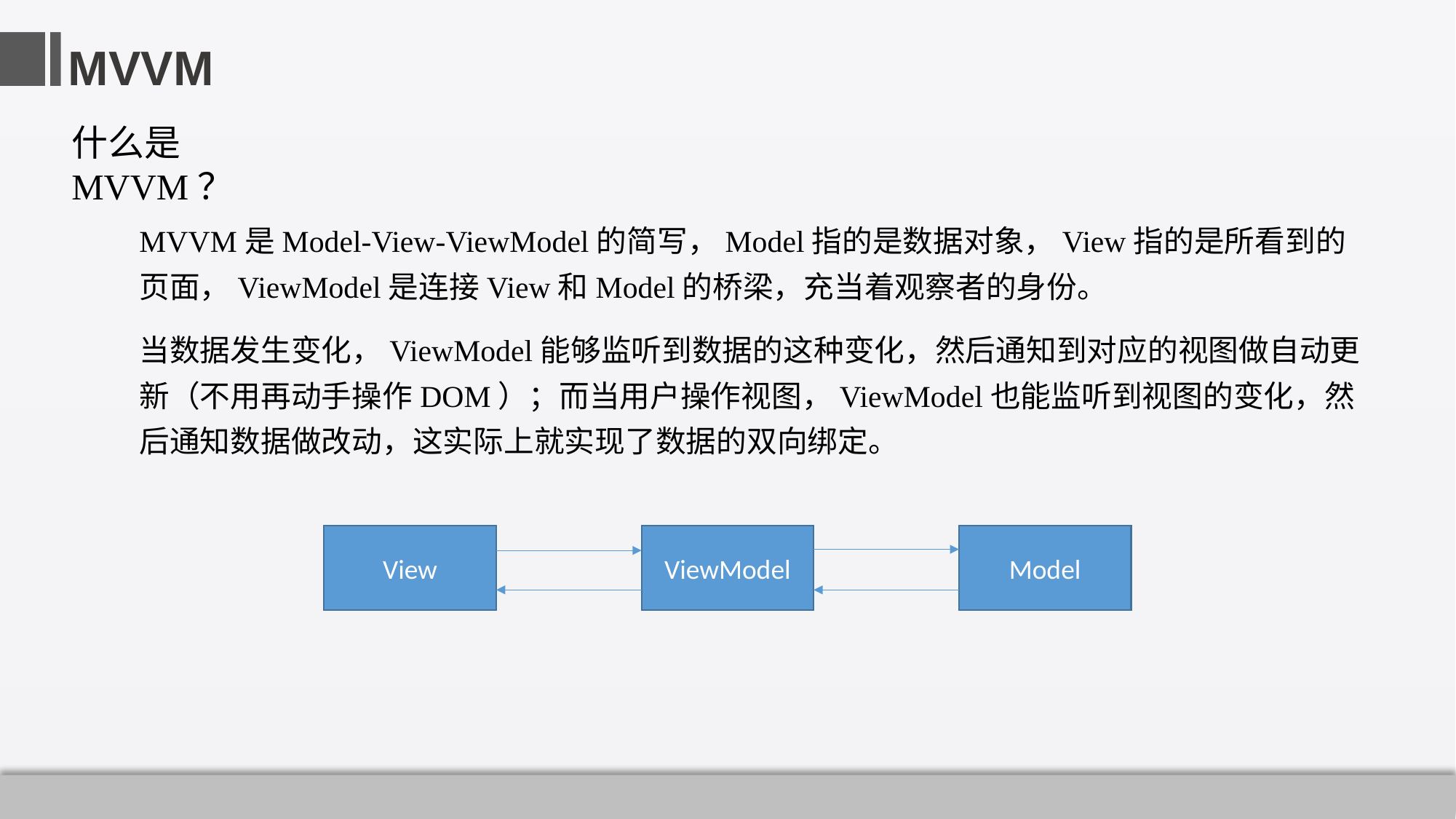

MVVM

什么是MVVM？
MVVM是Model-View-ViewModel的简写，Model指的是数据对象，View指的是所看到的页面，ViewModel是连接View和Model的桥梁，充当着观察者的身份。
当数据发生变化，ViewModel能够监听到数据的这种变化，然后通知到对应的视图做自动更新（不用再动手操作DOM）；而当用户操作视图，ViewModel也能监听到视图的变化，然后通知数据做改动，这实际上就实现了数据的双向绑定。
Model
ViewModel
View